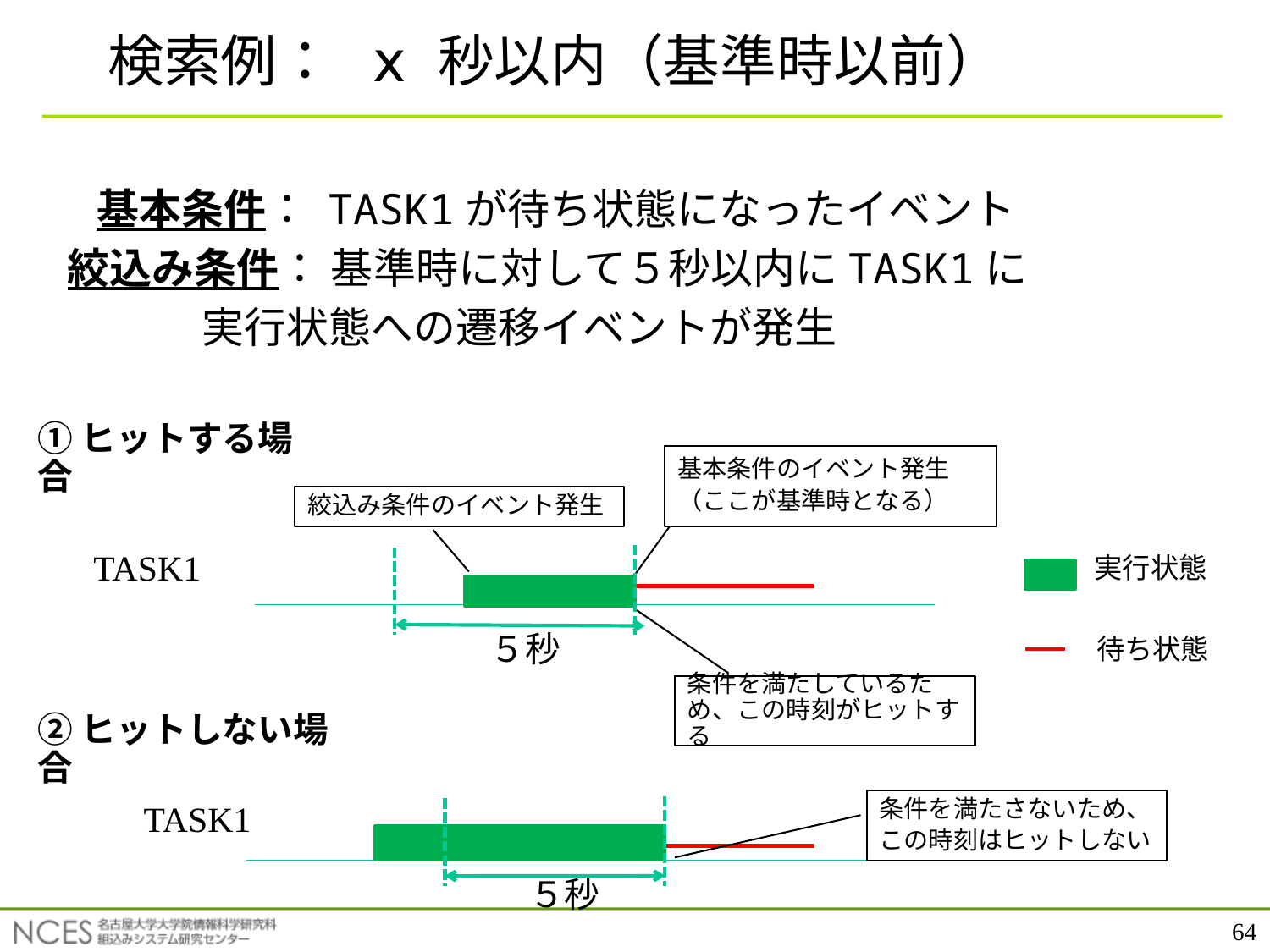

検索例：  x 秒以内（基準時以前）
  基本条件： TASK1が待ち状態になったイベント
絞込み条件： 基準時に対して５秒以内にTASK1に
             実行状態への遷移イベントが発生

①ヒットする場合
基本条件のイベント発生
（ここが基準時となる）
絞込み条件のイベント発生
TASK1
実行状態

５秒
待ち状態
条件を満たしているため、この時刻がヒットする
②ヒットしない場合
条件を満たさないため、
この時刻はヒットしない
TASK1

５秒
64